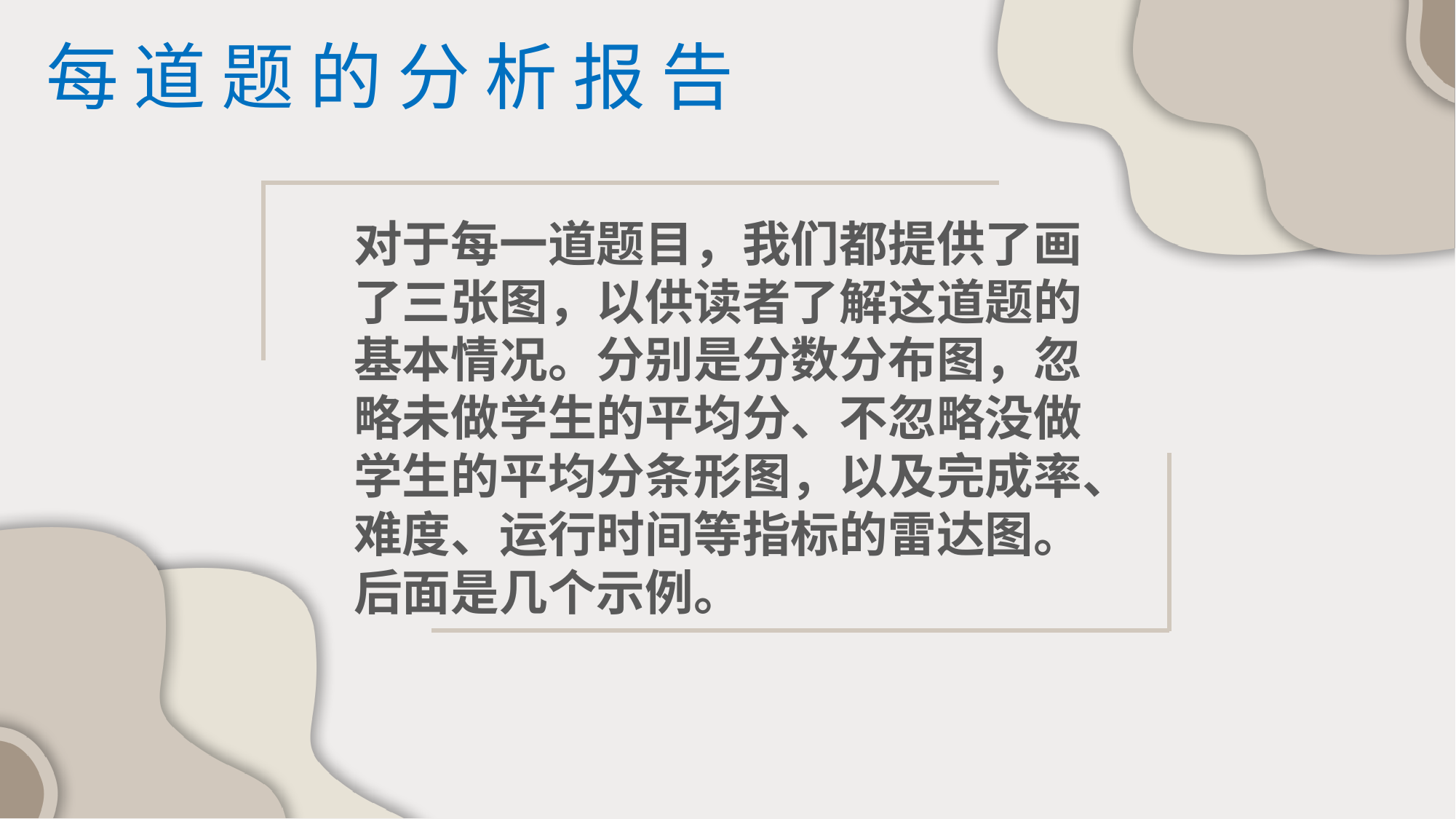

每道题的分析报告
对于每一道题目，我们都提供了画了三张图，以供读者了解这道题的基本情况。分别是分数分布图，忽略未做学生的平均分、不忽略没做学生的平均分条形图，以及完成率、难度、运行时间等指标的雷达图。
后面是几个示例。